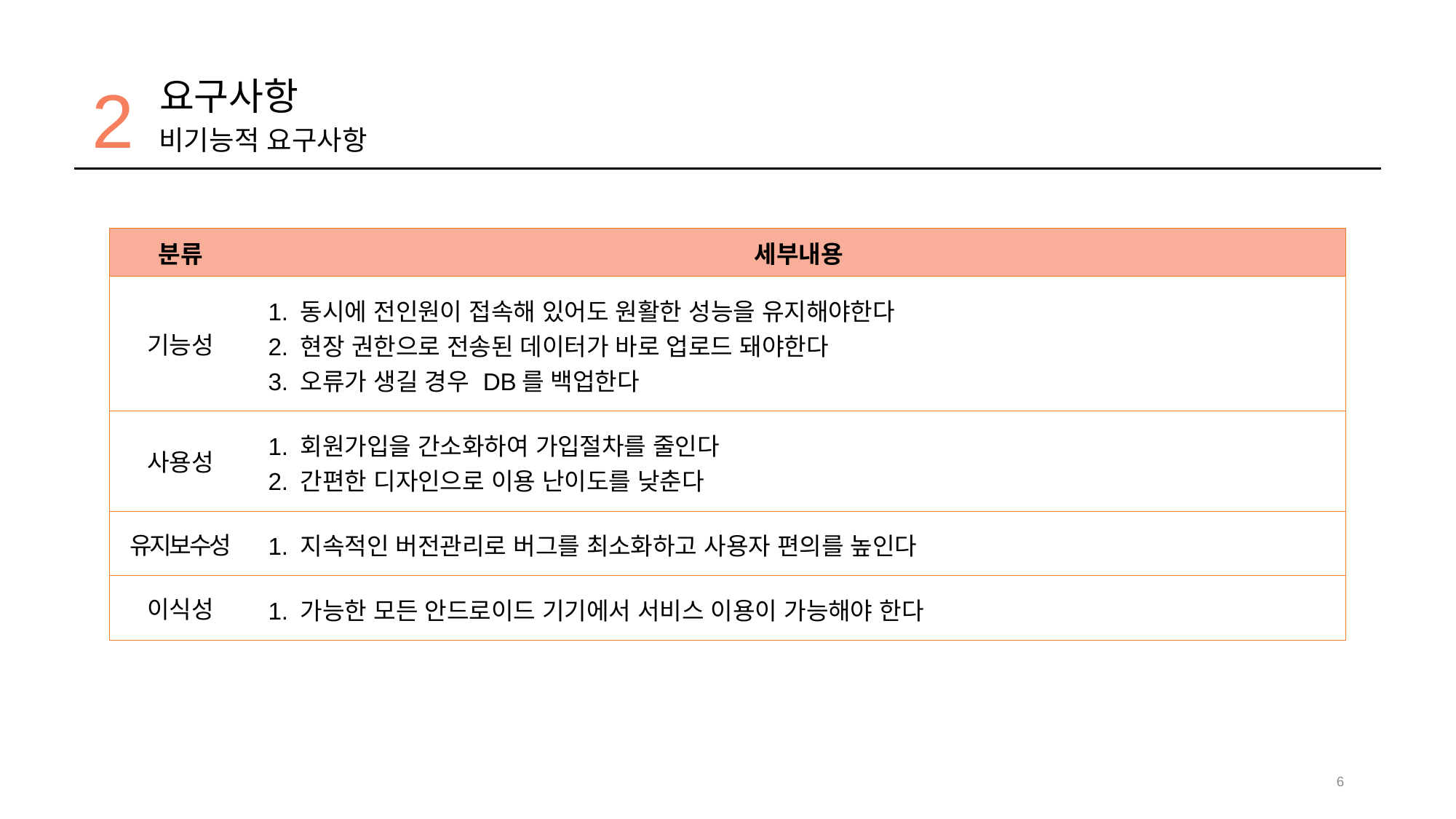

2
요구사항
비기능적 요구사항
| 분류 | 세부내용 |
| --- | --- |
| 기능성 | 1. 동시에 전인원이 접속해 있어도 원활한 성능을 유지해야한다 2. 현장 권한으로 전송된 데이터가 바로 업로드 돼야한다 3. 오류가 생길 경우 DB를 백업한다 |
| 사용성 | 1. 회원가입을 간소화하여 가입절차를 줄인다 2. 간편한 디자인으로 이용 난이도를 낮춘다 |
| 유지보수성 | 1. 지속적인 버전관리로 버그를 최소화하고 사용자 편의를 높인다 |
| 이식성 | 1. 가능한 모든 안드로이드 기기에서 서비스 이용이 가능해야 한다 |
6